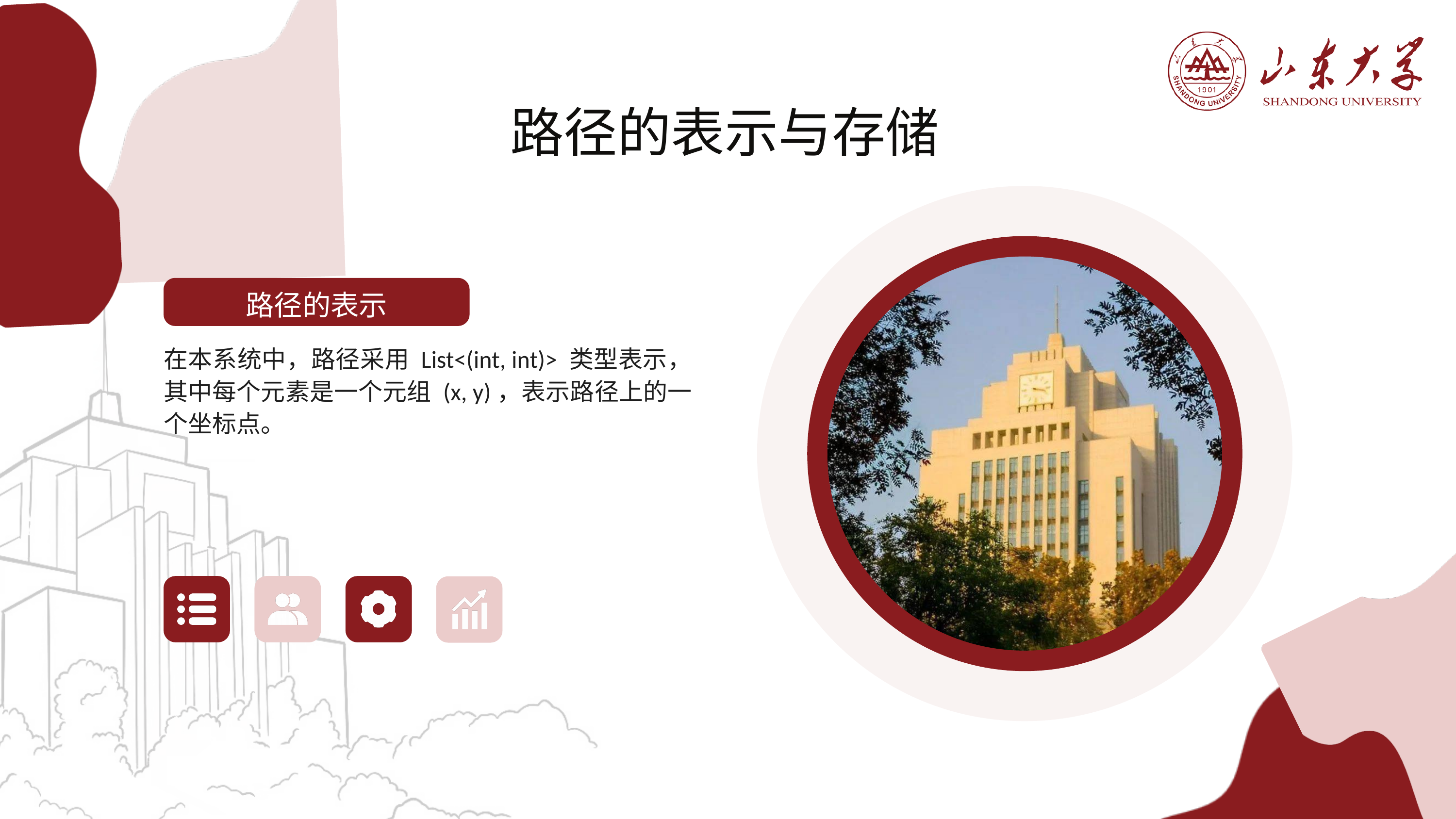

路径的表示与存储

路径的表示

在本系统中，路径采用 List<(int, int)> 类型表示，其中每个元素是一个元组 (x, y)，表示路径上的一个坐标点。